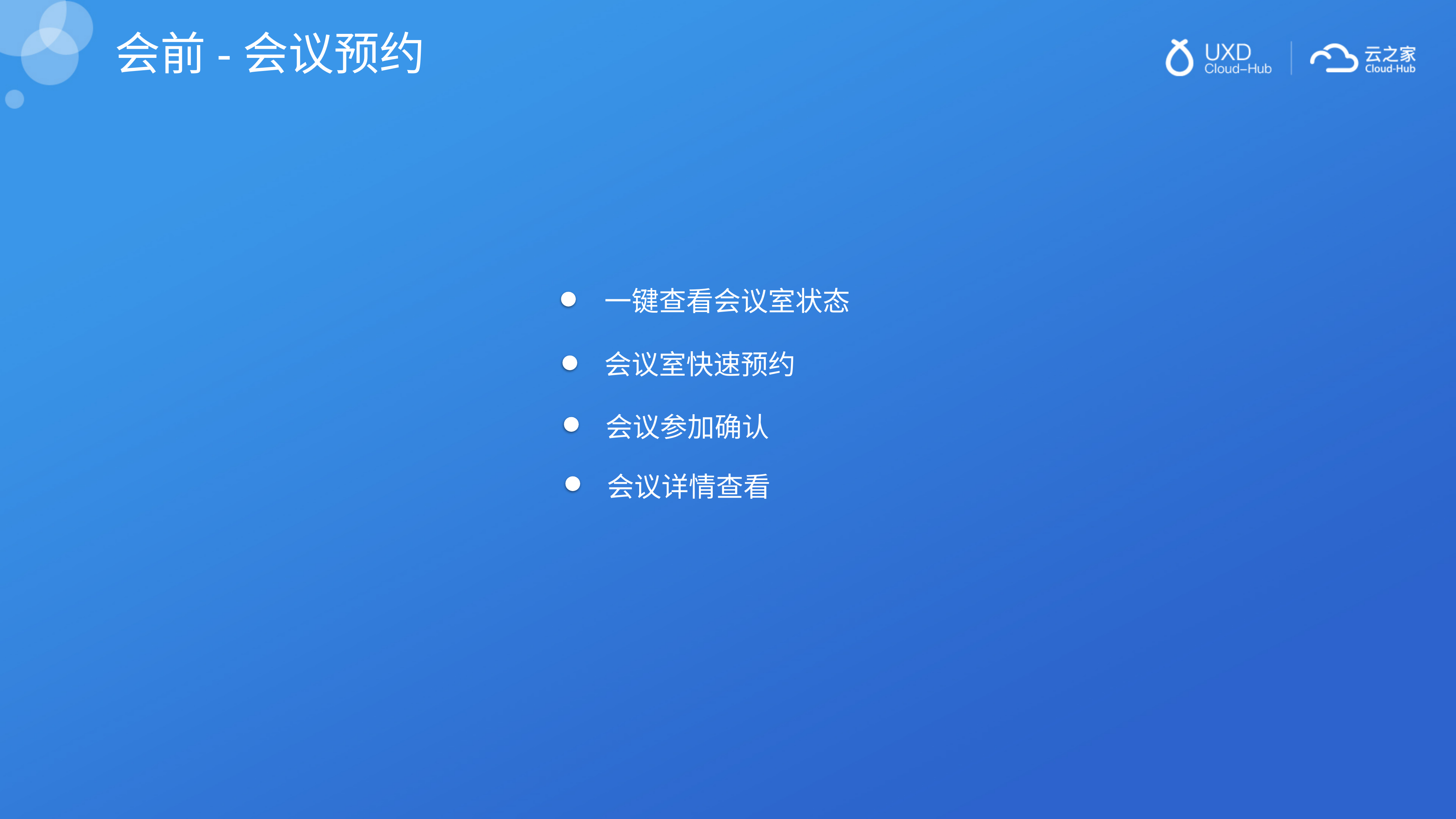

会前-会议预约
一键查看会议室状态

会议室快速预约

会议参加确认

会议详情查看